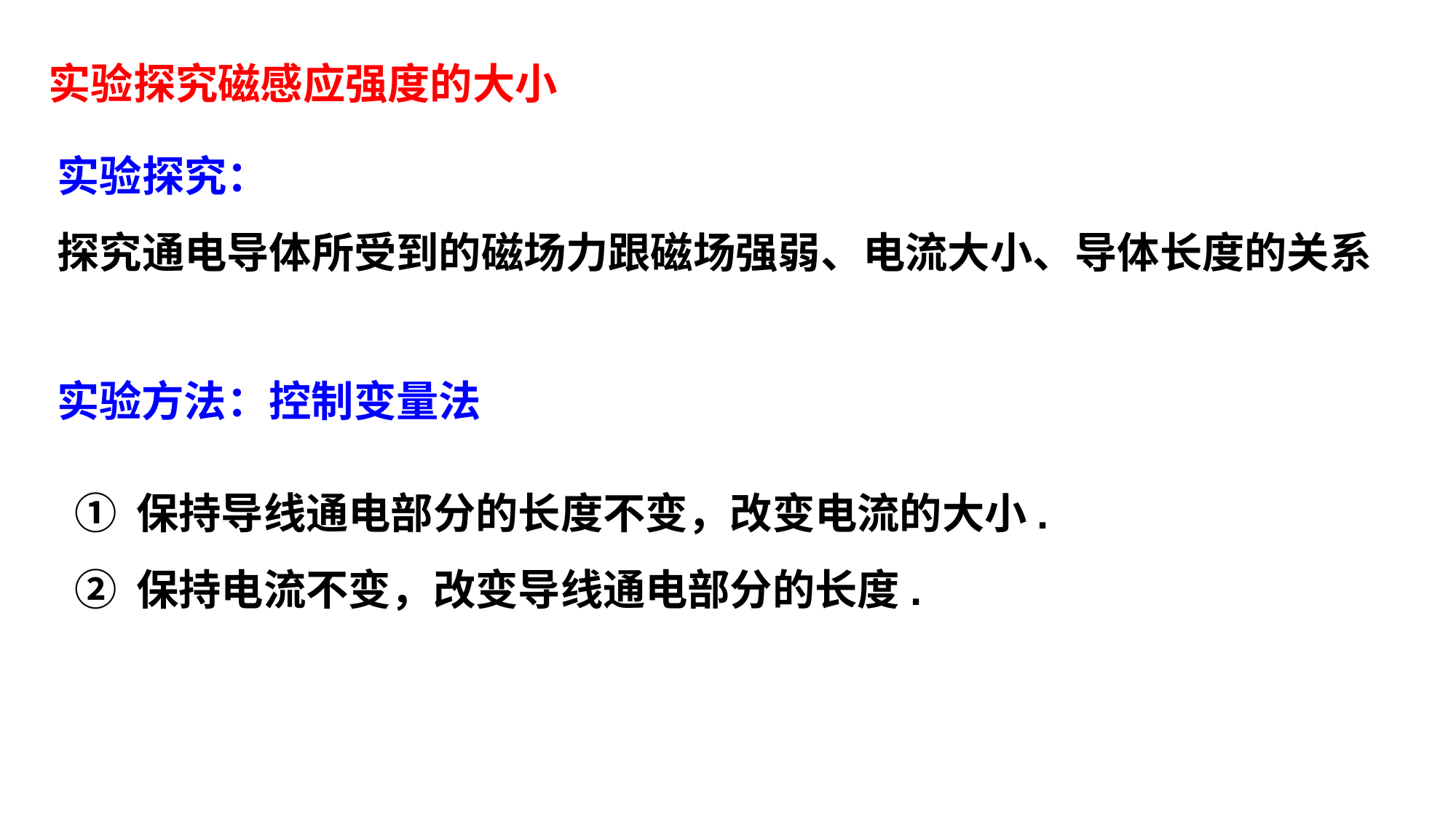

# 实验探究磁感应强度的大小
实验探究：
探究通电导体所受到的磁场力跟磁场强弱、电流大小、导体长度的关系
实验方法：控制变量法

① 保持导线通电部分的长度不变，改变电流的大小.
② 保持电流不变，改变导线通电部分的长度.